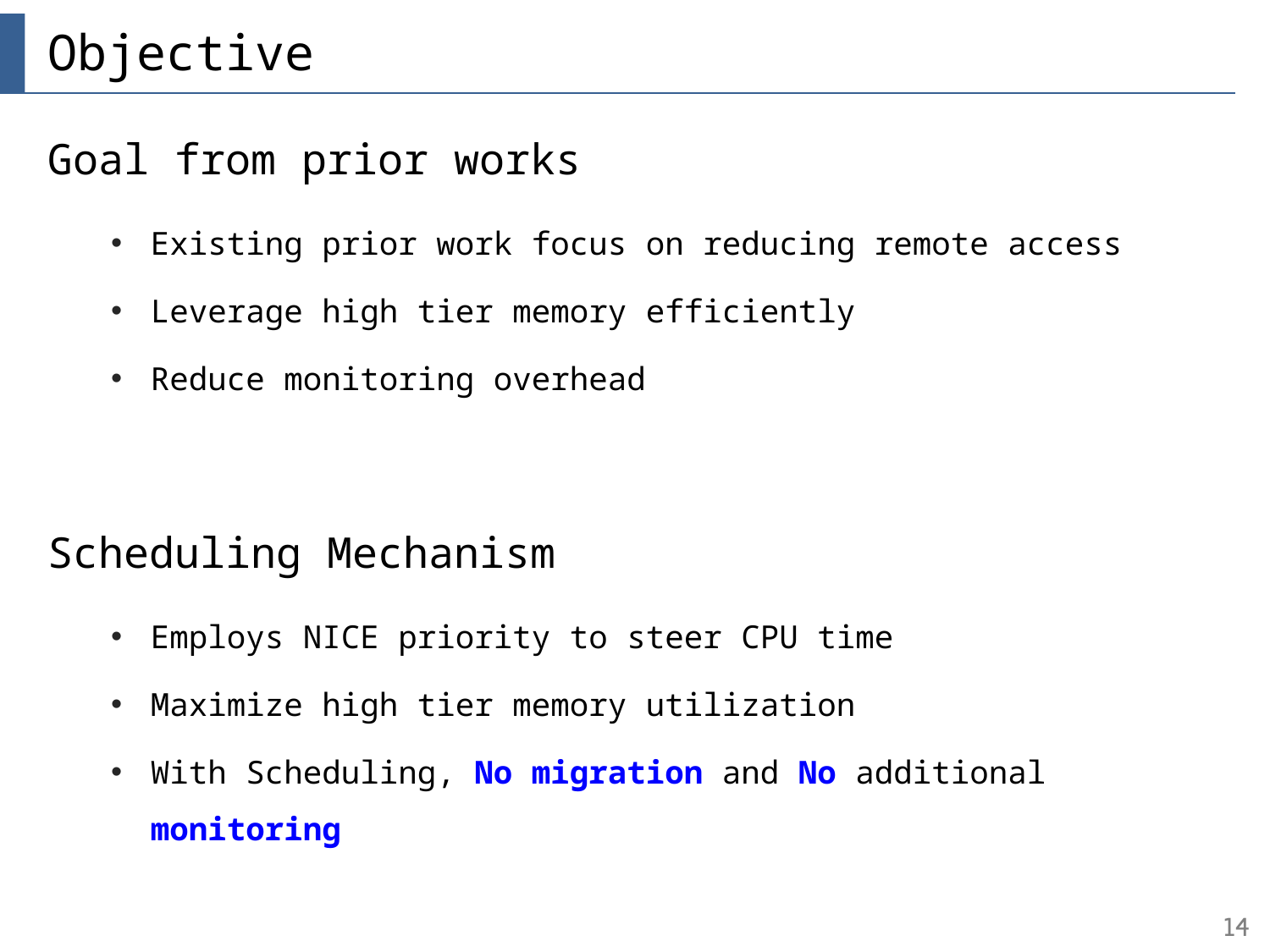

# Objective
Goal from prior works
Existing prior work focus on reducing remote access
Leverage high tier memory efficiently
Reduce monitoring overhead

Scheduling Mechanism
Employs NICE priority to steer CPU time
Maximize high tier memory utilization
With Scheduling, No migration and No additional monitoring

왜 스케줄링?
Focus on only Memory
But we focus on CPU as well